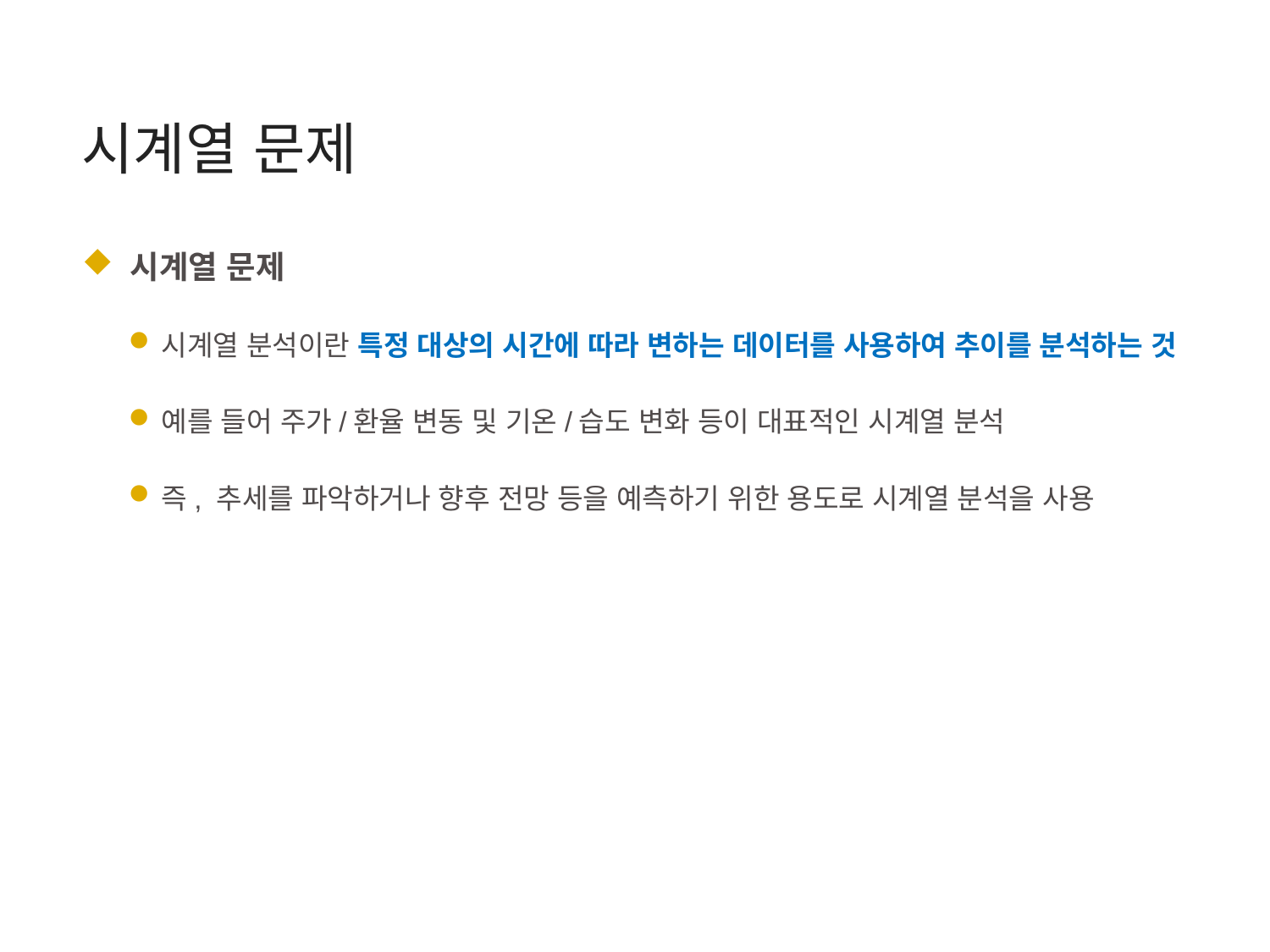

시계열 문제
 시계열 문제
시계열 분석이란 특정 대상의 시간에 따라 변하는 데이터를 사용하여 추이를 분석하는 것
예를 들어 주가/환율 변동 및 기온/습도 변화 등이 대표적인 시계열 분석
즉, 추세를 파악하거나 향후 전망 등을 예측하기 위한 용도로 시계열 분석을 사용